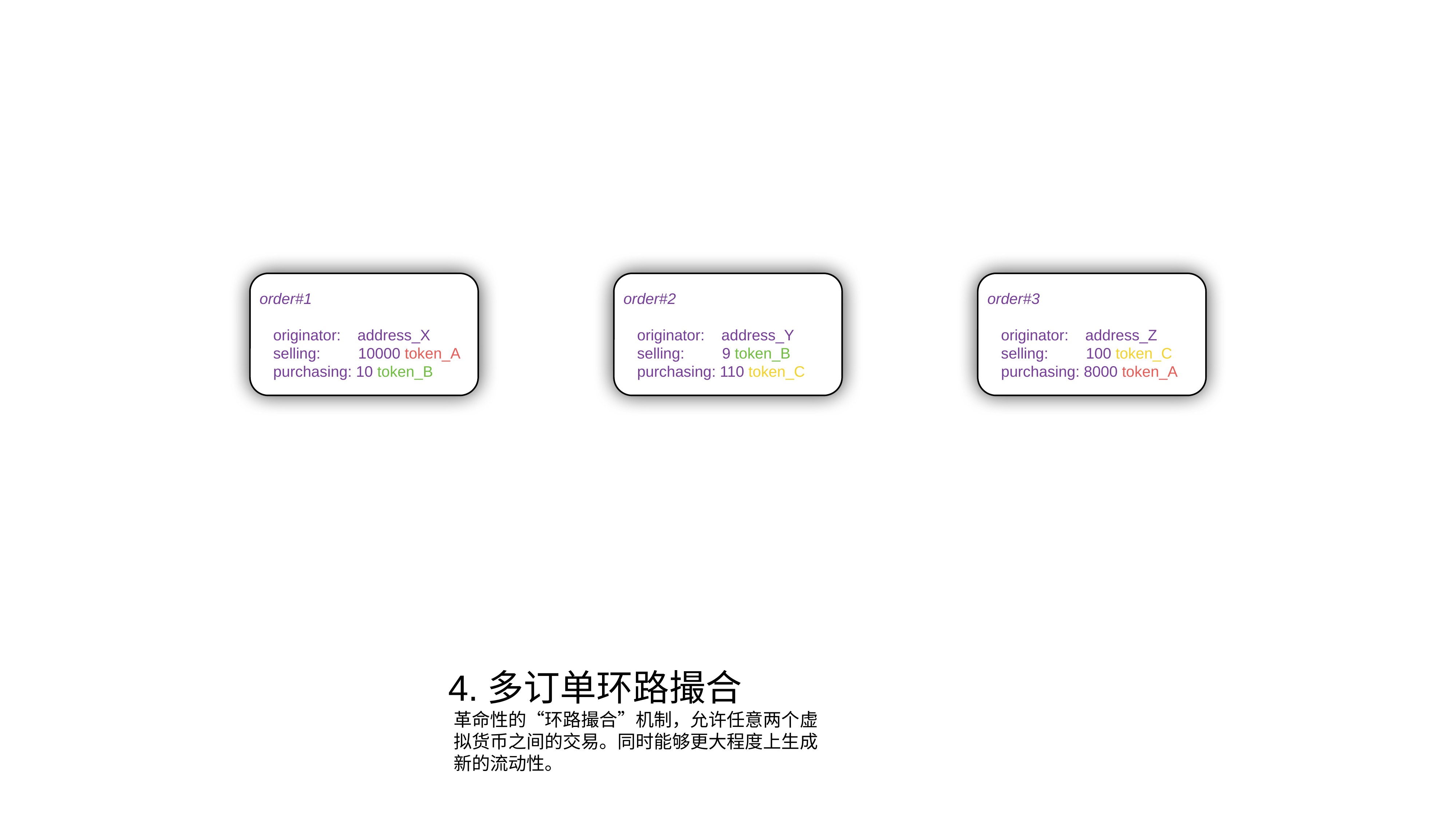

order#1

originator:    address_X
selling:         10000 token_A
purchasing: 10 token_B
order#2

originator:    address_Y
selling:         9 token_B
purchasing: 110 token_C
order#3

originator:    address_Z
selling:         100 token_C
purchasing: 8000 token_A
4.多订单环路撮合
革命性的“环路撮合”机制，允许任意两个虚拟货币之间的交易。同时能够更大程度上生成新的流动性。